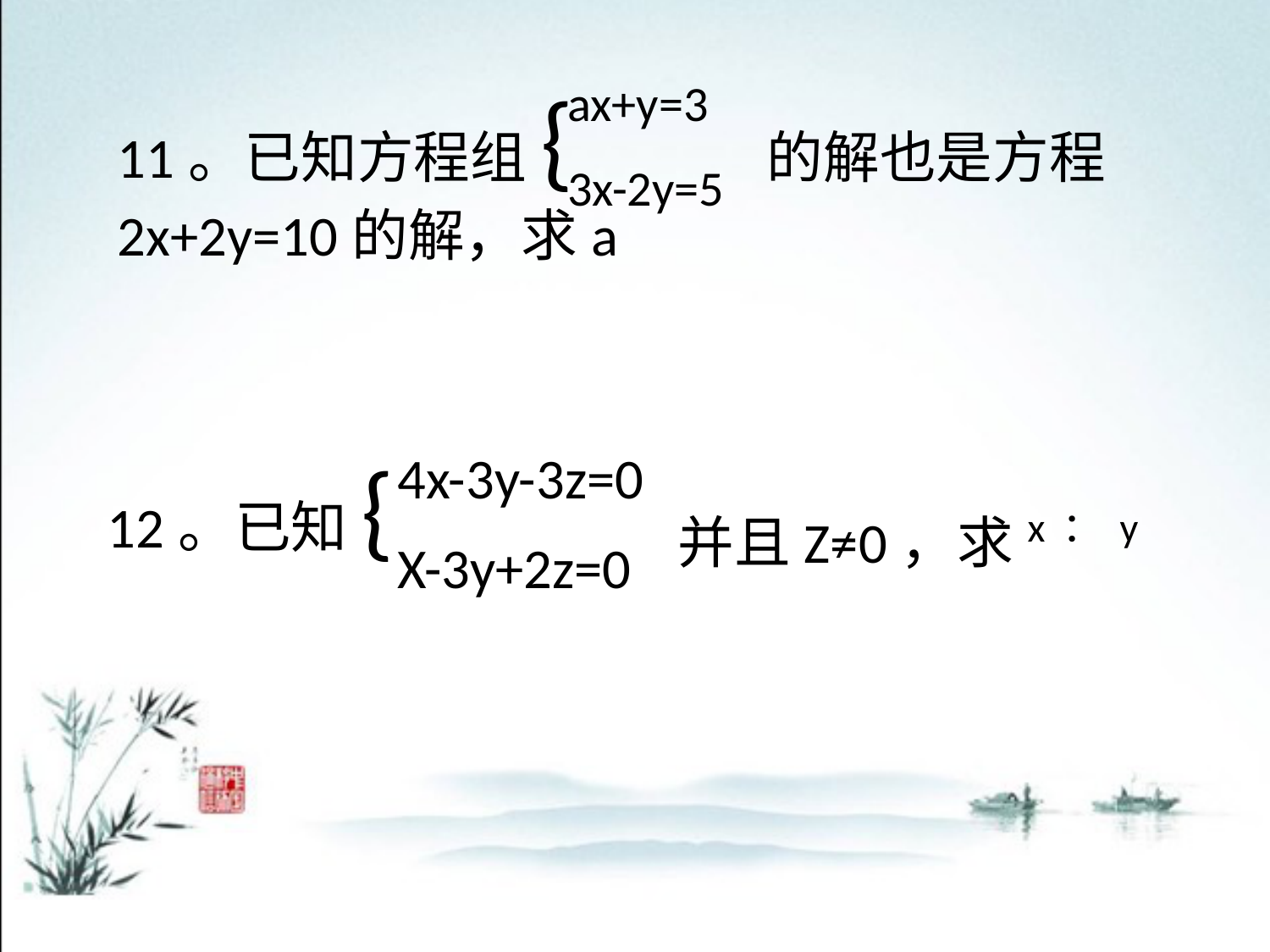

11。已知方程组{       的解也是方程2x+2y=10的解，求a
ax+y=3
3x-2y=5
12。已知{
4x-3y-3z=0
并且Z≠0，求x：y
X-3y+2z=0